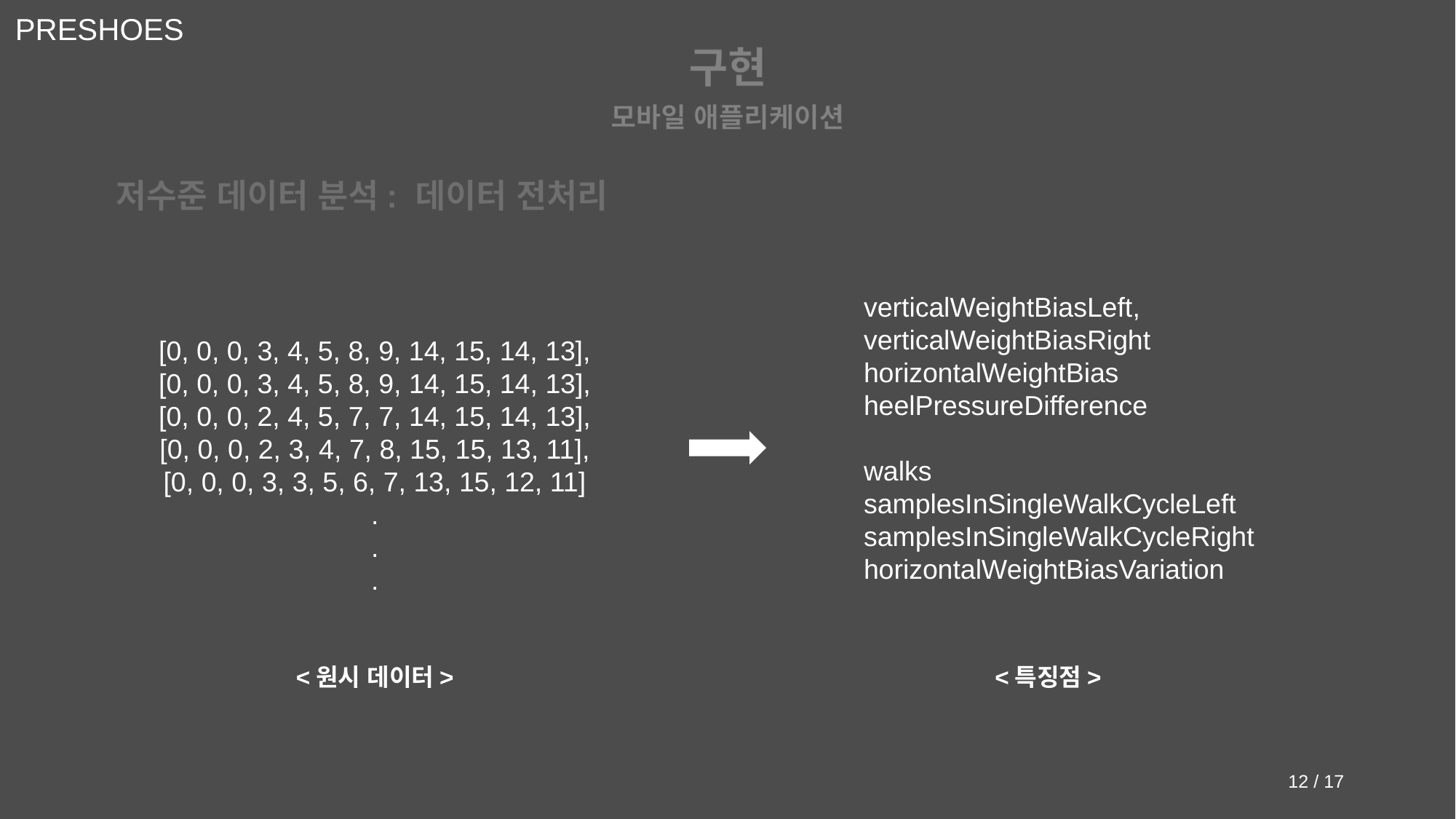

구현
모바일 애플리케이션
저수준 데이터 분석: 데이터 전처리
verticalWeightBiasLeft,
verticalWeightBiasRight
horizontalWeightBias
heelPressureDifference

walks
samplesInSingleWalkCycleLeft
samplesInSingleWalkCycleRight
horizontalWeightBiasVariation
<특징점>
[0, 0, 0, 3, 4, 5, 8, 9, 14, 15, 14, 13],
[0, 0, 0, 3, 4, 5, 8, 9, 14, 15, 14, 13],
[0, 0, 0, 2, 4, 5, 7, 7, 14, 15, 14, 13],
[0, 0, 0, 2, 3, 4, 7, 8, 15, 15, 13, 11],
[0, 0, 0, 3, 3, 5, 6, 7, 13, 15, 12, 11]
.
.
.
<원시 데이터>

12 / 17